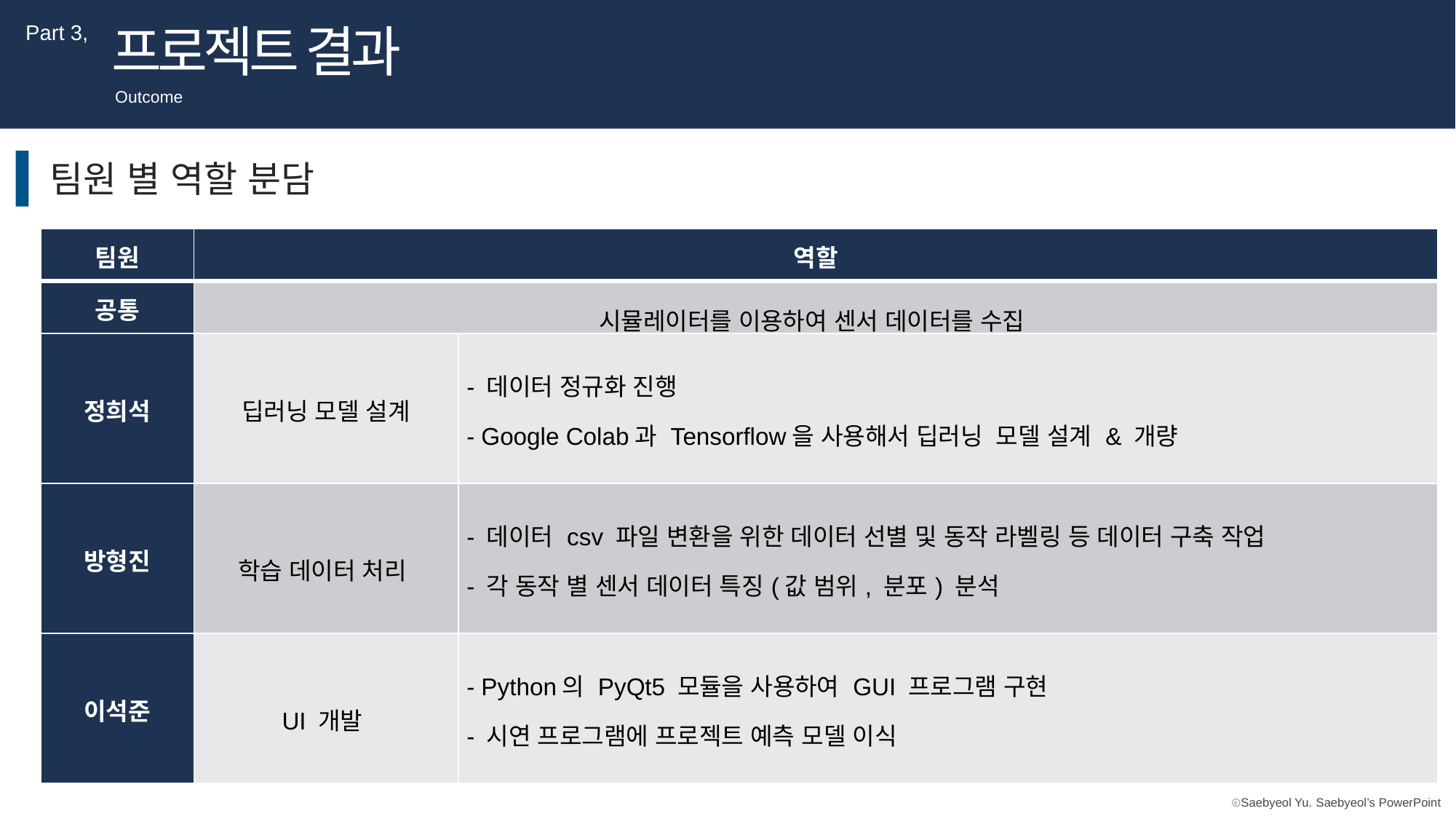

프로젝트 결과
Part 3,
Outcome

팀원 별 역할 분담

| 팀원 | 역할 |  |
| --- | --- | --- |
| 공통 | 시뮬레이터를 이용하여 센서 데이터를 수집 |  |
| 정희석 | 딥러닝 모델 설계 | - 데이터 정규화 진행 - Google Colab과 Tensorflow을 사용해서 딥러닝 모델 설계 & 개량 |
| 방형진 | 학습 데이터 처리 | - 데이터 csv 파일 변환을 위한 데이터 선별 및 동작 라벨링 등 데이터 구축 작업 - 각 동작 별 센서 데이터 특징(값 범위, 분포) 분석 |
| 이석준 | UI 개발 | - Python의 PyQt5 모듈을 사용하여 GUI 프로그램 구현 - 시연 프로그램에 프로젝트 예측 모델 이식 |
ABC
EFG
XYZ